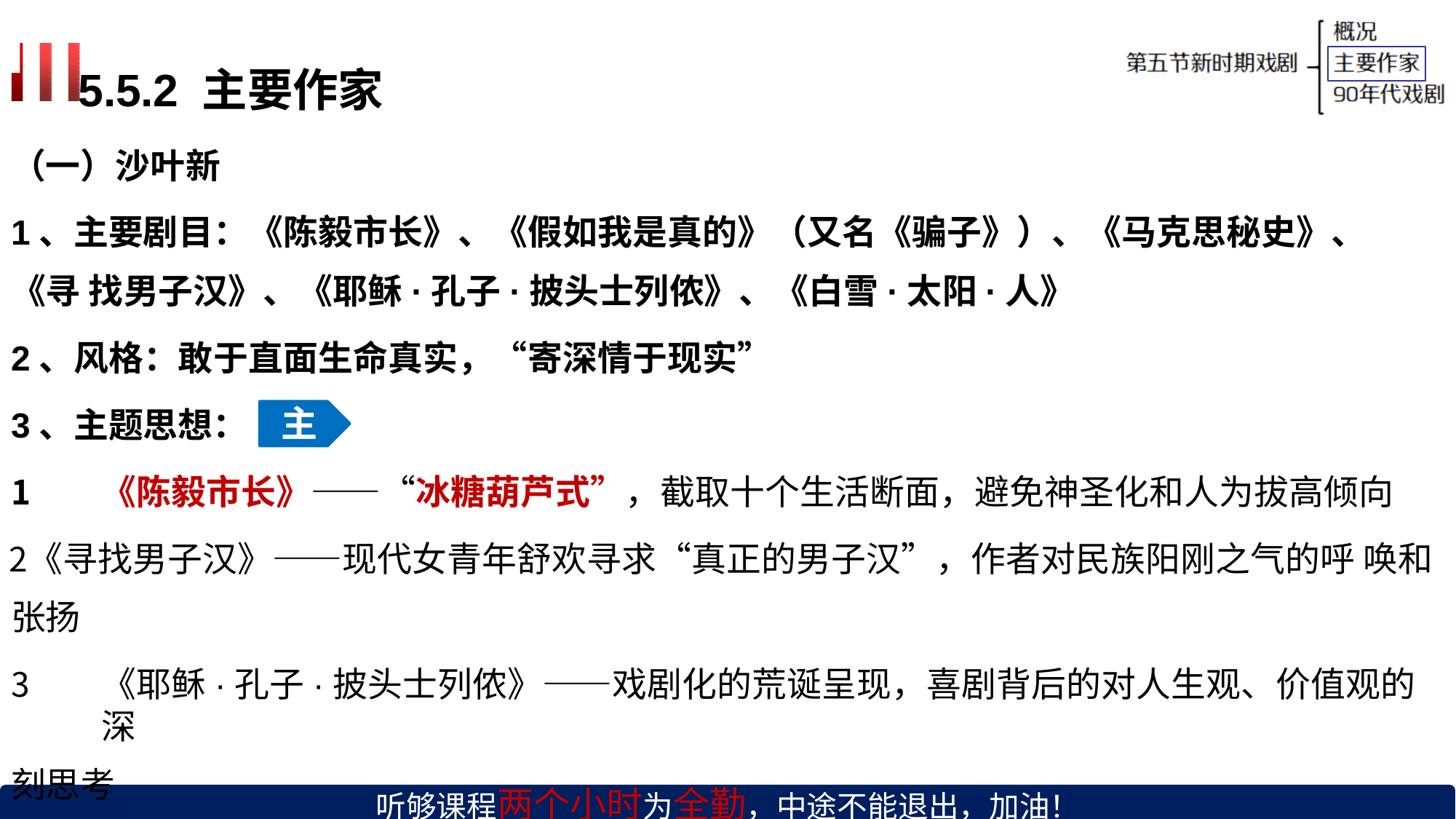

# 5.5.2 主要作家
（一）沙叶新
1、主要剧目：《陈毅市长》、《假如我是真的》（又名《骗子》）、《马克思秘史》、《寻 找男子汉》、《耶稣·孔子·披头士列侬》、《白雪·太阳·人》
2、风格：敢于直面生命真实，“寄深情于现实”
主
3、主题思想：

《陈毅市长》——“冰糖葫芦式”，截取十个生活断面，避免神圣化和人为拔高倾向
《寻找男子汉》——现代女青年舒欢寻求“真正的男子汉”，作者对民族阳刚之气的呼 唤和张扬
《耶稣·孔子·披头士列侬》——戏剧化的荒诞呈现，喜剧背后的对人生观、价值观的深
刻思考

听够课程两个小时为全勤，中途不能退出，加油！